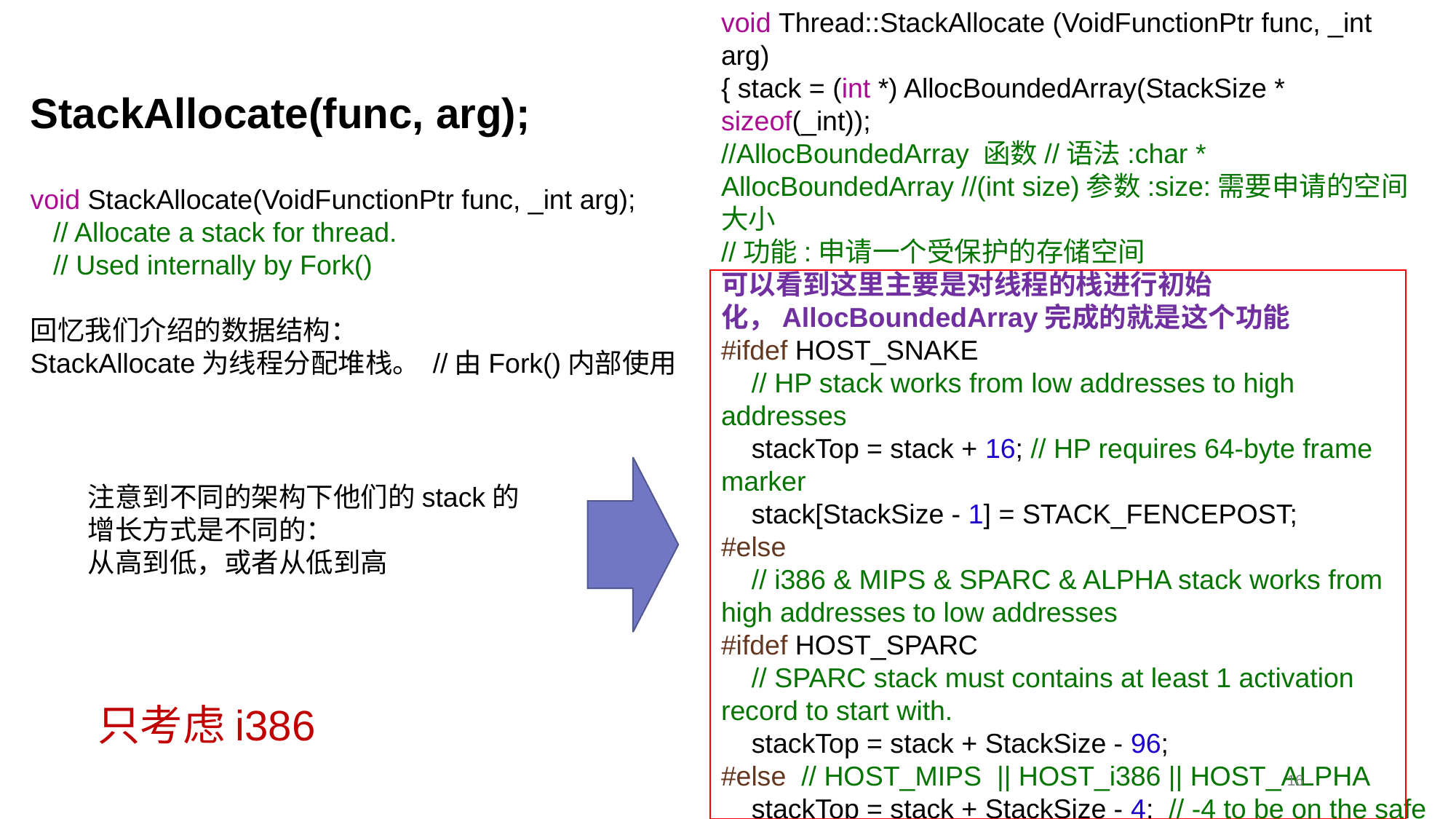

void Thread::StackAllocate (VoidFunctionPtr func, _int arg)
{ stack = (int *) AllocBoundedArray(StackSize * sizeof(_int));
//AllocBoundedArray 函数//语法:char * AllocBoundedArray //(int size)参数:size:需要申请的空间大小
//功能:申请一个受保护的存储空间
可以看到这里主要是对线程的栈进行初始化，AllocBoundedArray完成的就是这个功能
#ifdef HOST_SNAKE
    // HP stack works from low addresses to high addresses
    stackTop = stack + 16; // HP requires 64-byte frame marker
    stack[StackSize - 1] = STACK_FENCEPOST;
#else
    // i386 & MIPS & SPARC & ALPHA stack works from high addresses to low addresses
#ifdef HOST_SPARC
    // SPARC stack must contains at least 1 activation record to start with.
    stackTop = stack + StackSize - 96;
#else  // HOST_MIPS  || HOST_i386 || HOST_ALPHA
    stackTop = stack + StackSize - 4;  // -4 to be on the safe side!
#ifdef HOST_i386
# StackAllocate(func, arg);
void StackAllocate(VoidFunctionPtr func, _int arg);
   // Allocate a stack for thread.
   // Used internally by Fork()

回忆我们介绍的数据结构：
StackAllocate为线程分配堆栈。 //由Fork()内部使用

注意到不同的架构下他们的stack的
增长方式是不同的：
从高到低，或者从低到高

只考虑i386
16